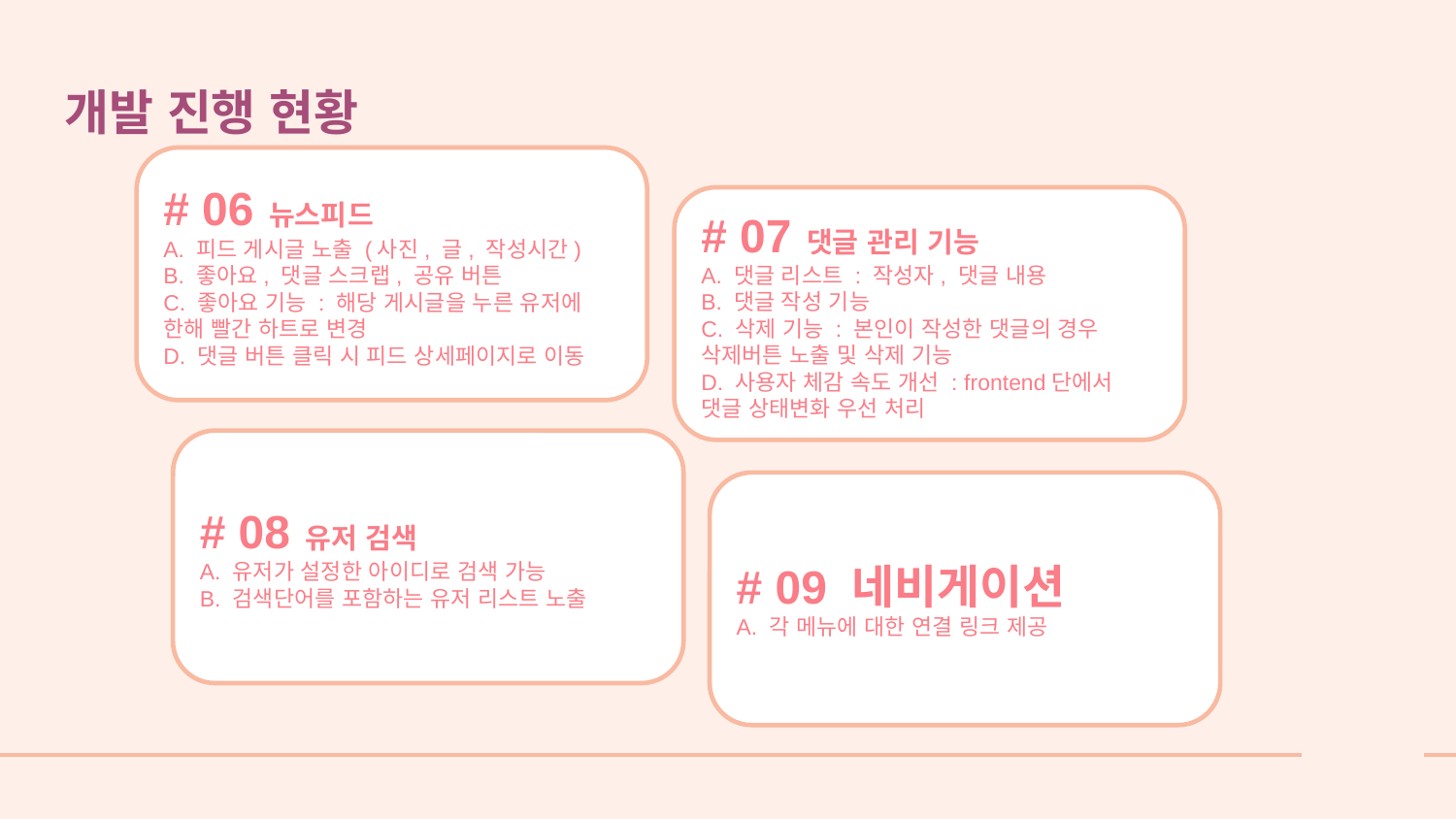

개발 진행 현황
# 06 뉴스피드
A. 피드 게시글 노출 (사진, 글, 작성시간)
B. 좋아요, 댓글 스크랩, 공유 버튼
C. 좋아요 기능 : 해당 게시글을 누른 유저에 한해 빨간 하트로 변경
D. 댓글 버튼 클릭 시 피드 상세페이지로 이동
# 07 댓글 관리 기능
A. 댓글 리스트 : 작성자, 댓글 내용
B. 댓글 작성 기능
C. 삭제 기능 : 본인이 작성한 댓글의 경우 삭제버튼 노출 및 삭제 기능
D. 사용자 체감 속도 개선 : frontend단에서 댓글 상태변화 우선 처리
# 08 유저 검색
A. 유저가 설정한 아이디로 검색 가능
B. 검색단어를 포함하는 유저 리스트 노출
# 09 네비게이션
A. 각 메뉴에 대한 연결 링크 제공